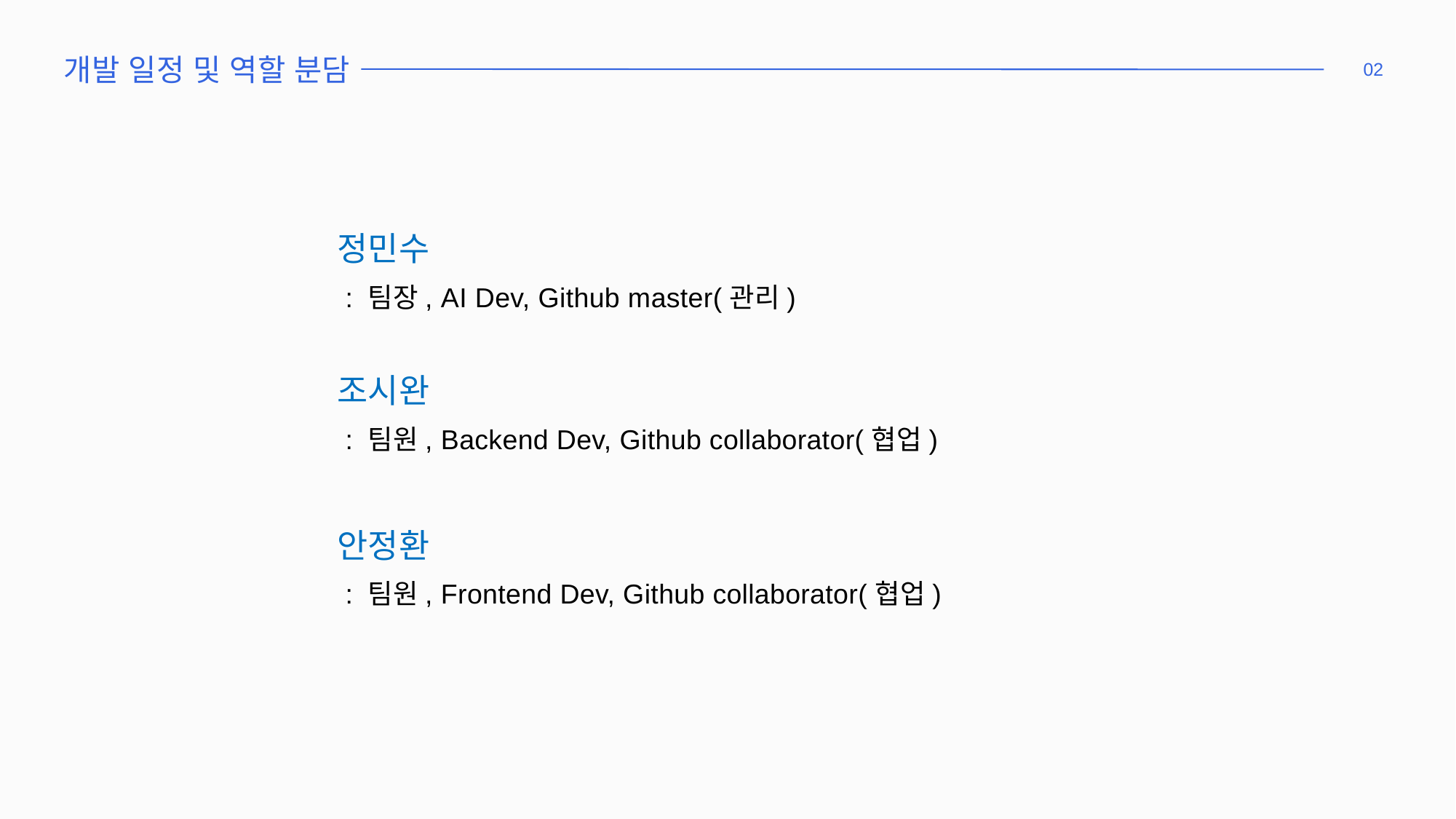

개발 일정 및 역할 분담
02
정민수
 : 팀장, AI Dev, Github master(관리)

조시완
 : 팀원, Backend Dev, Github collaborator(협업)

안정환
 : 팀원, Frontend Dev, Github collaborator(협업)